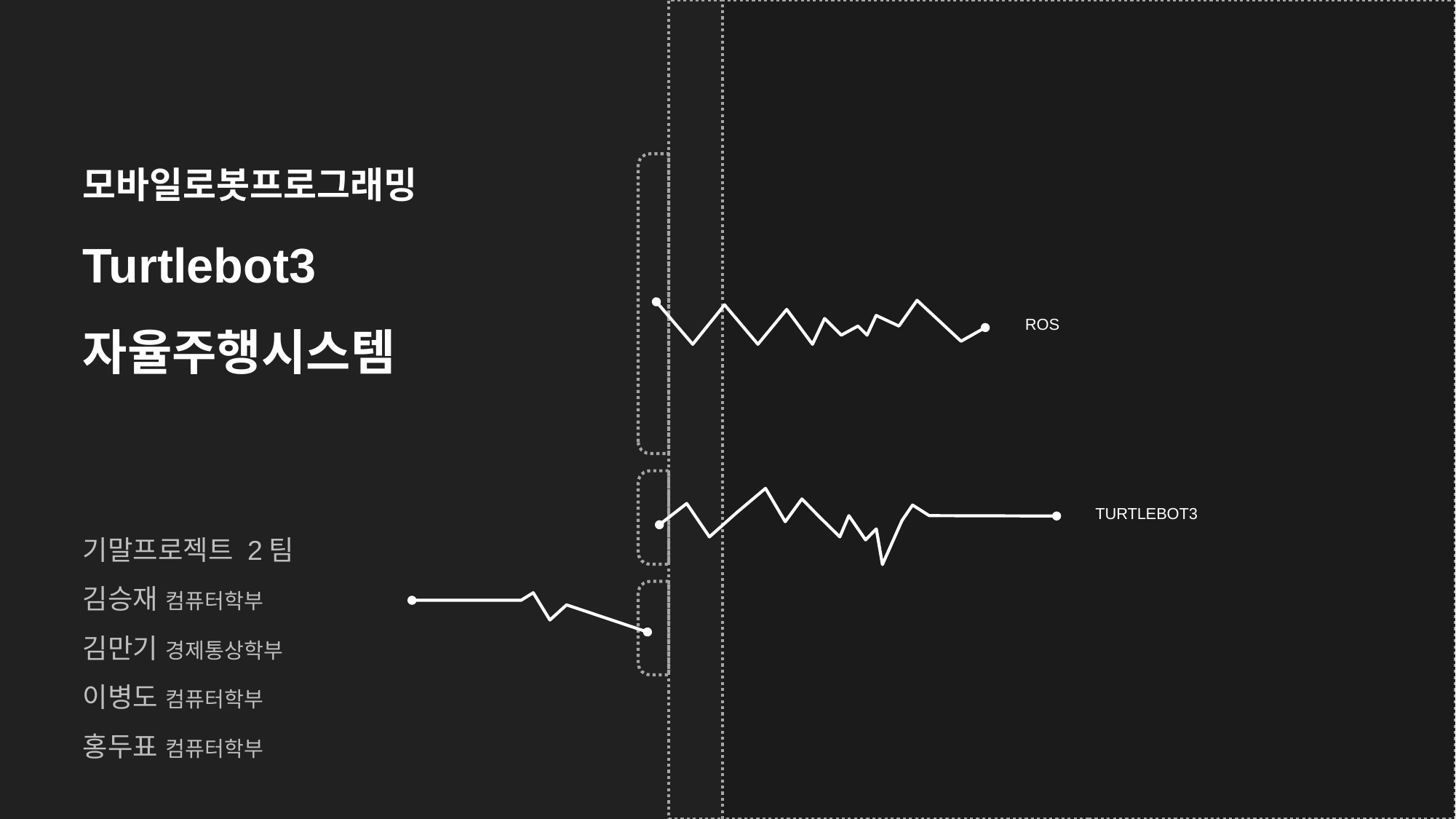

모바일로봇프로그래밍
Turtlebot3
자율주행시스템

기말프로젝트 2팀
김승재 컴퓨터학부
김만기 경제통상학부
이병도 컴퓨터학부
홍두표 컴퓨터학부

ROS

TURTLEBOT3